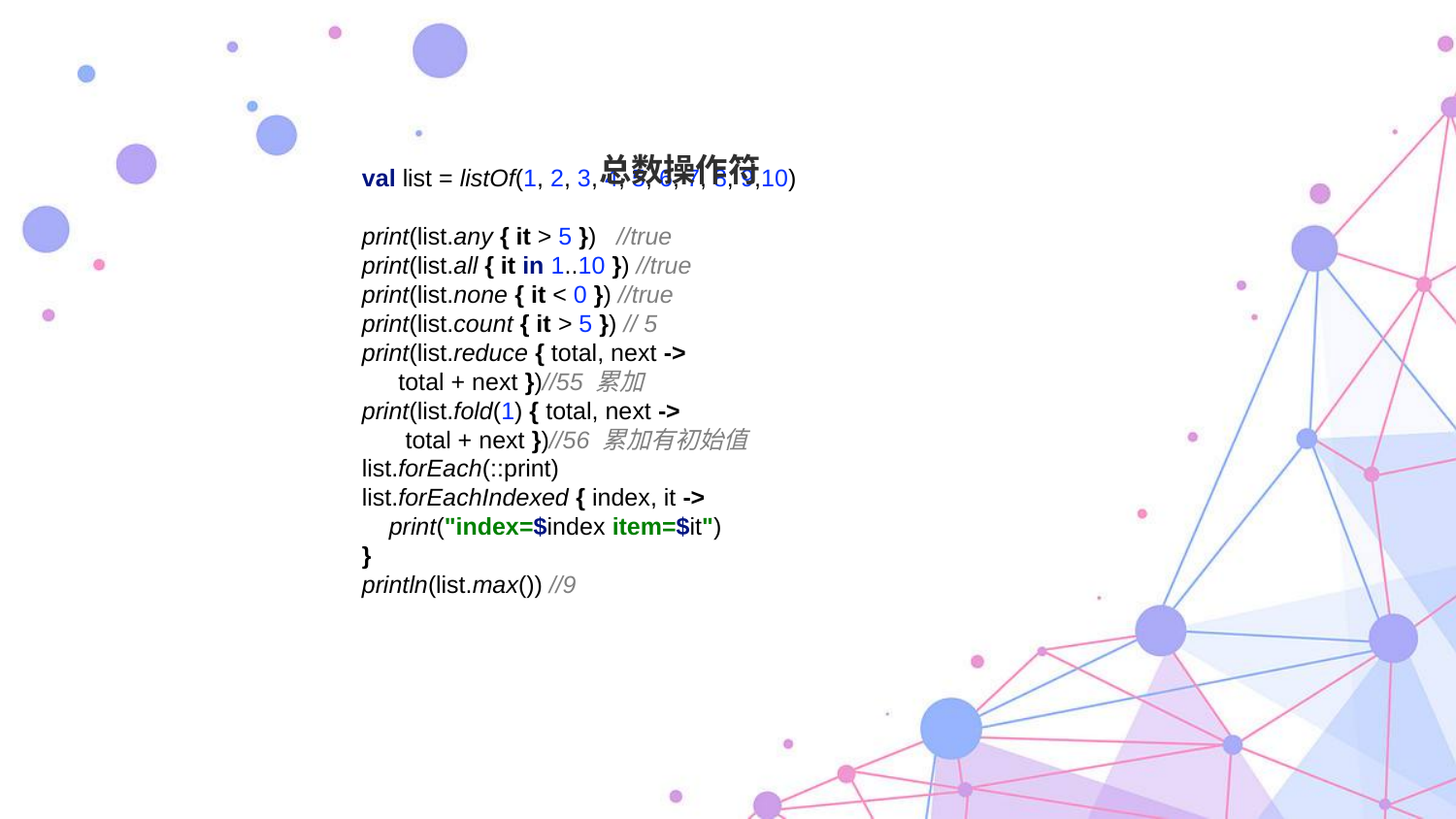

总数操作符
val list = listOf(1, 2, 3, 4, 5, 6, 7, 8, 9,10)

print(list.any { it > 5 })   //true
print(list.all { it in 1..10 }) //true
print(list.none { it < 0 }) //true
print(list.count { it > 5 }) // 5
print(list.reduce { total, next ->
total + next })//55 累加
print(list.fold(1) { total, next ->
 total + next })//56 累加有初始值
list.forEach(::print)
list.forEachIndexed { index, it ->
    print("index=$index item=$it")
}
println(list.max()) //9